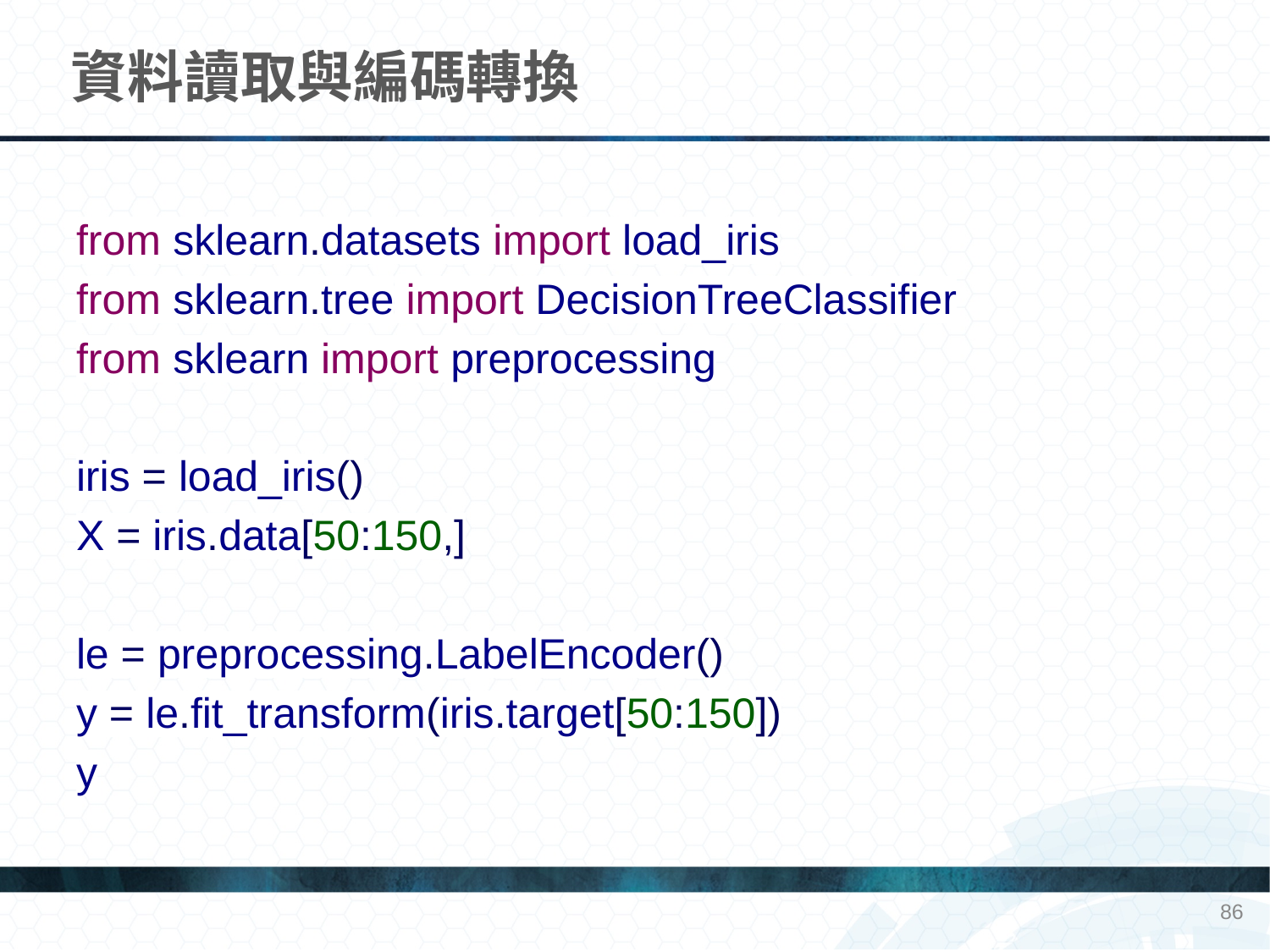

# 資料讀取與編碼轉換
from sklearn.datasets import load_iris
from sklearn.tree import DecisionTreeClassifier
from sklearn import preprocessing

iris = load_iris()
X = iris.data[50:150,]

le = preprocessing.LabelEncoder()
y = le.fit_transform(iris.target[50:150])
y
86